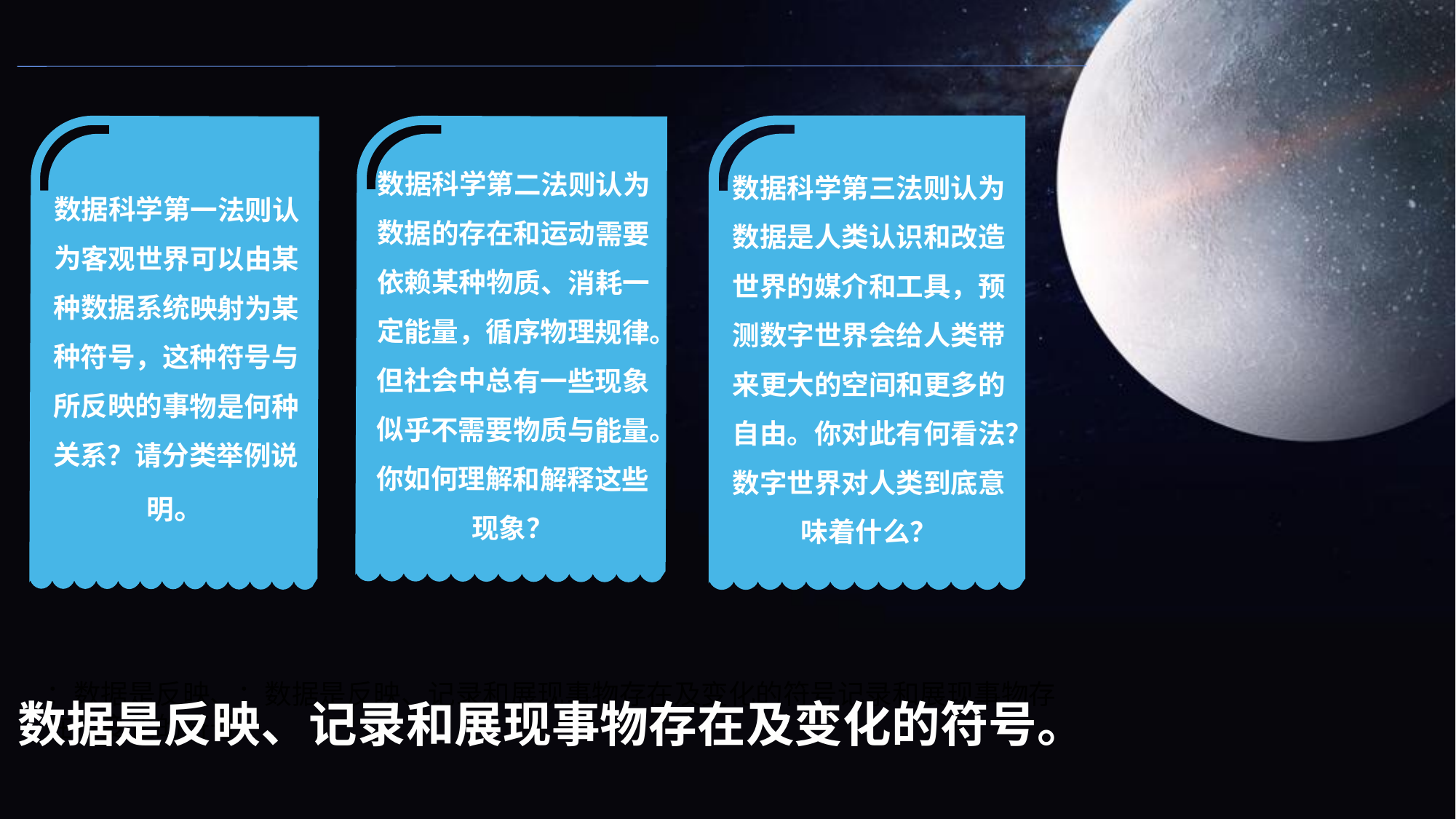

数据科学第三法则认为数据是人类认识和改造世界的媒介和工具，预测数字世界会给人类带来更大的空间和更多的自由。你对此有何看法？数字世界对人类到底意味着什么？
数据科学第一法则认为客观世界可以由某种数据系统映射为某种符号，这种符号与所反映的事物是何种关系？请分类举例说明。
数据科学第二法则认为数据的存在和运动需要依赖某种物质、消耗一定能量，循序物理规律。但社会中总有一些现象似乎不需要物质与能量。你如何理解和解释这些现象？
：数据是反映、记录和展现事物存在及变化的符号。
：数据是反映、：数据是反映、记录和展现事物存在及变化的符号记录和展现事物存在及变化的符号